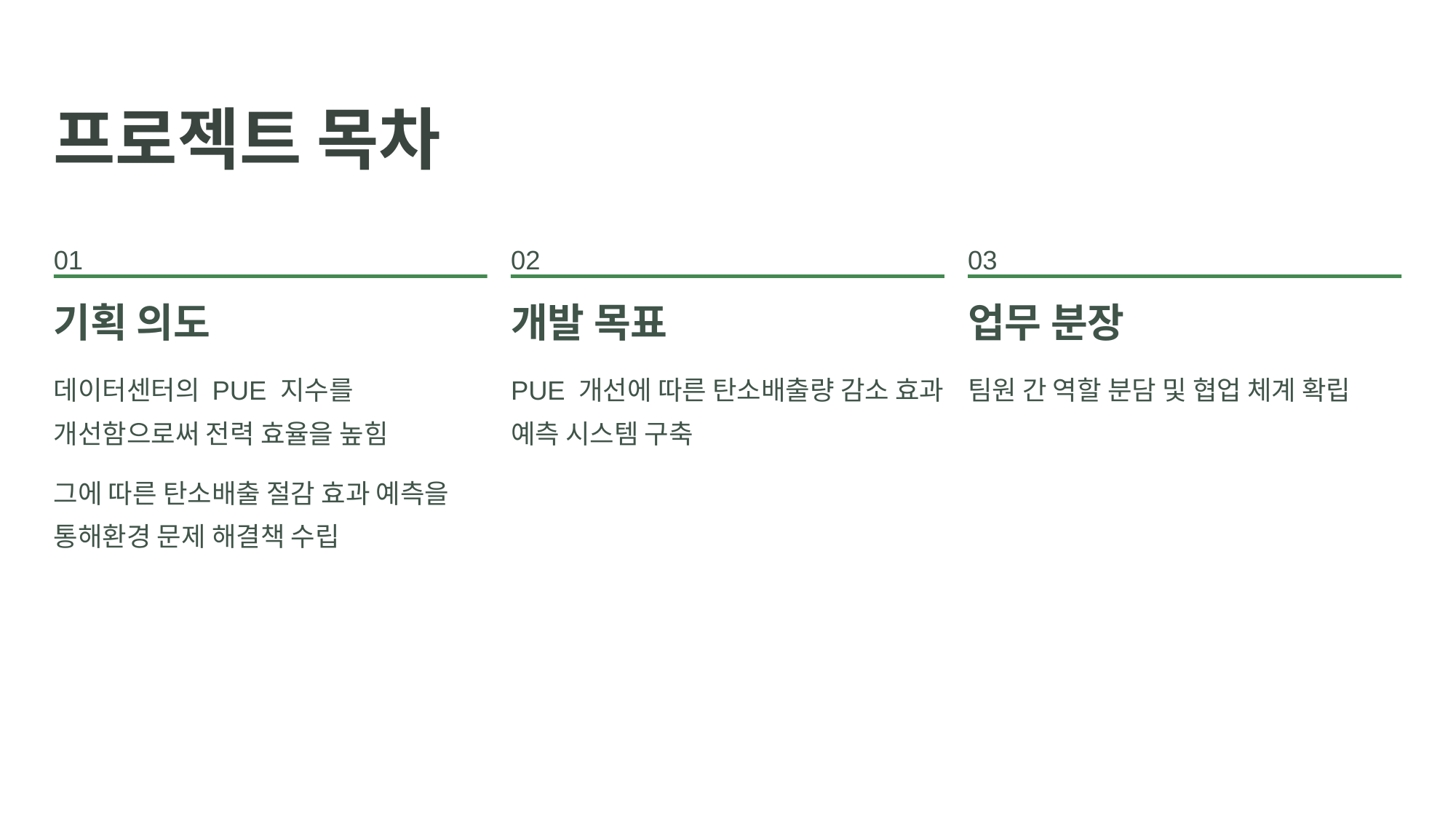

프로젝트 목차
01
02
03

기획 의도
개발 목표
업무 분장
데이터센터의 PUE 지수를 개선함으로써 전력 효율을 높힘
PUE 개선에 따른 탄소배출량 감소 효과 예측 시스템 구축
팀원 간 역할 분담 및 협업 체계 확립
그에 따른 탄소배출 절감 효과 예측을 통해환경 문제 해결책 수립